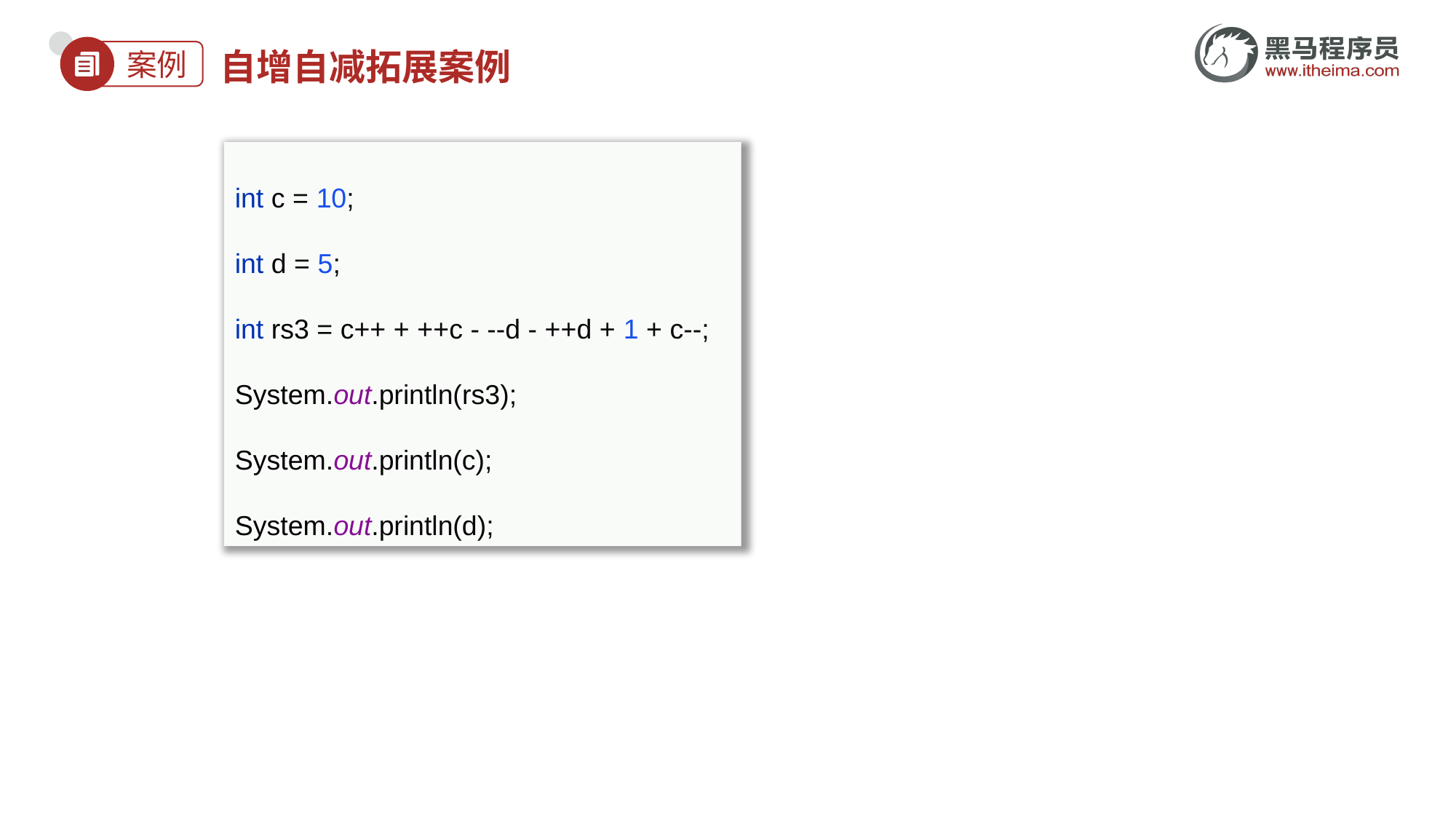

# 自增自减拓展案例
int c = 10;
int d = 5;
int rs3 = c++ + ++c - --d - ++d + 1 + c--;
System.out.println(rs3);
System.out.println(c);
System.out.println(d);